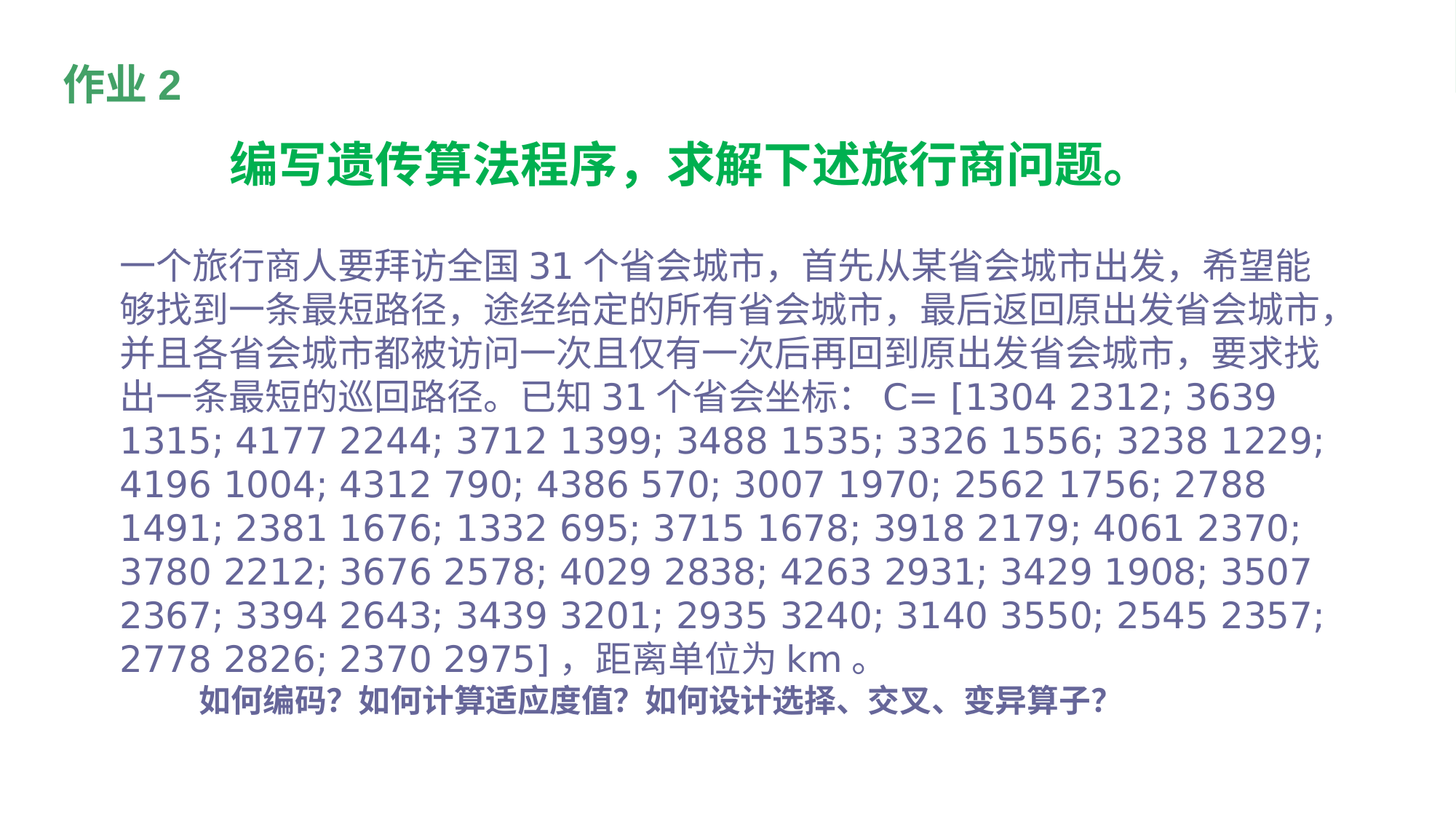

作业2
# 编写遗传算法程序，求解下述旅行商问题。
一个旅行商人要拜访全国31个省会城市，首先从某省会城市出发，希望能够找到一条最短路径，途经给定的所有省会城市，最后返回原出发省会城市，并且各省会城市都被访问一次且仅有一次后再回到原出发省会城市，要求找出一条最短的巡回路径。已知31个省会坐标：C= [1304 2312; 3639 1315; 4177 2244; 3712 1399; 3488 1535; 3326 1556; 3238 1229; 4196 1004; 4312 790; 4386 570; 3007 1970; 2562 1756; 2788 1491; 2381 1676; 1332 695; 3715 1678; 3918 2179; 4061 2370; 3780 2212; 3676 2578; 4029 2838; 4263 2931; 3429 1908; 3507 2367; 3394 2643; 3439 3201; 2935 3240; 3140 3550; 2545 2357; 2778 2826; 2370 2975]，距离单位为km。
如何编码？如何计算适应度值？如何设计选择、交叉、变异算子？